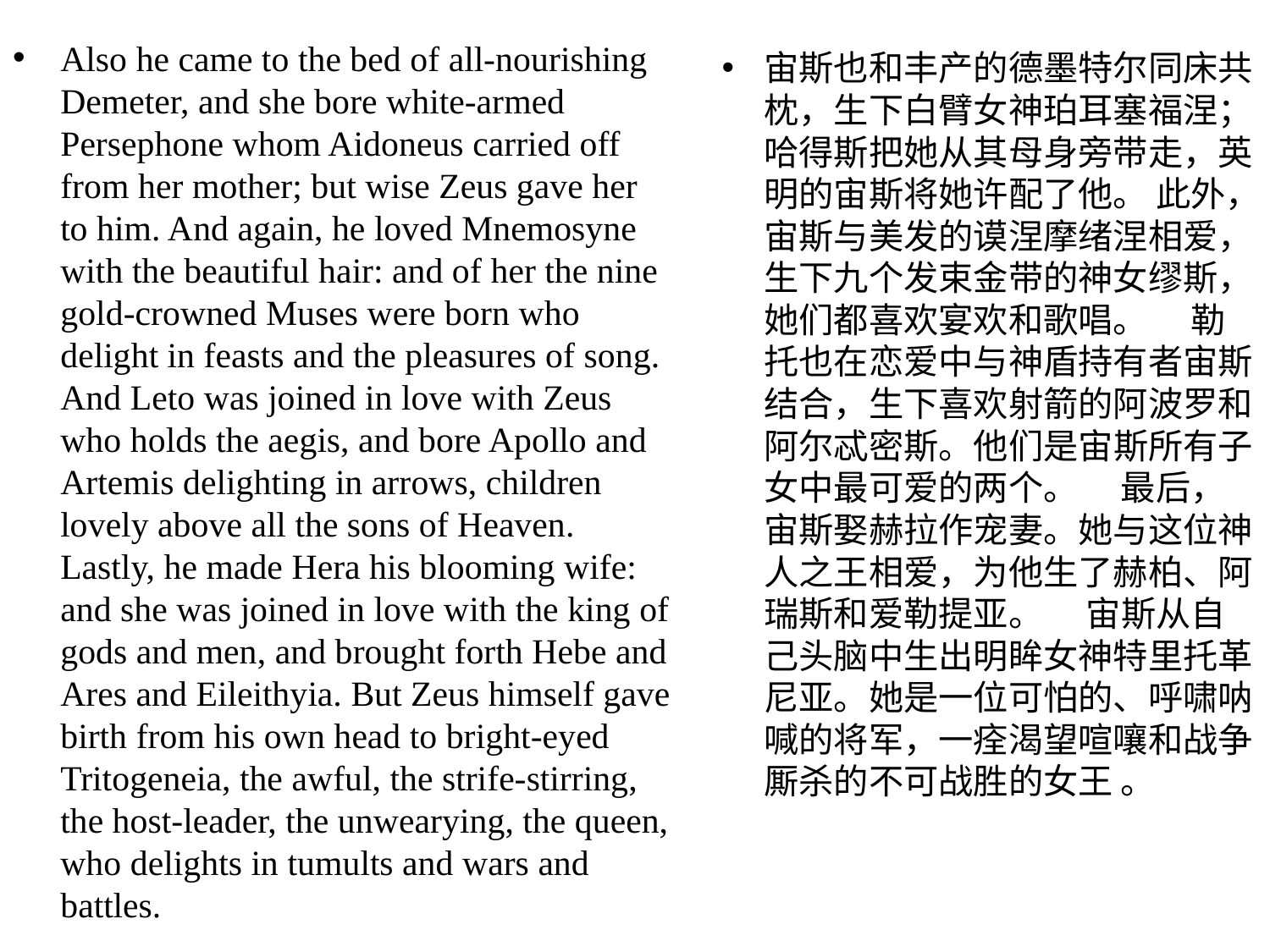

Also he came to the bed of all-nourishing Demeter, and she bore white-armed Persephone whom Aidoneus carried off from her mother; but wise Zeus gave her to him. And again, he loved Mnemosyne with the beautiful hair: and of her the nine gold-crowned Muses were born who delight in feasts and the pleasures of song. And Leto was joined in love with Zeus who holds the aegis, and bore Apollo and Artemis delighting in arrows, children lovely above all the sons of Heaven. Lastly, he made Hera his blooming wife: and she was joined in love with the king of gods and men, and brought forth Hebe and Ares and Eileithyia. But Zeus himself gave birth from his own head to bright-eyed Tritogeneia, the awful, the strife-stirring, the host-leader, the unwearying, the queen, who delights in tumults and wars and battles.
宙斯也和丰产的德墨特尔同床共枕，⽣下⽩臂⼥神珀⽿塞福涅；哈得斯把她从其母⾝旁带⾛，英明的宙斯将她许配了他。 此外，宙斯与美发的谟涅摩绪涅相爱，⽣下九个发束⾦带的神⼥缪斯，她们都喜欢宴欢和歌唱。 　勒托也在恋爱中与神盾持有者宙斯结合，⽣下喜欢射箭的阿波罗和阿尔忒密斯。他们是宙斯所有⼦⼥中最可爱的两个。 　最后，宙斯娶赫拉作宠妻。她与这位神⼈之王相爱，为他⽣了赫柏、阿瑞斯和爱勒提亚。 　宙斯从⾃⼰头脑中⽣出明眸⼥神特⾥托⾰尼亚。她是⼀位可怕的、呼啸呐喊的将军，⼀痊渴望喧嚷和战争厮杀的不可战胜的⼥王 。